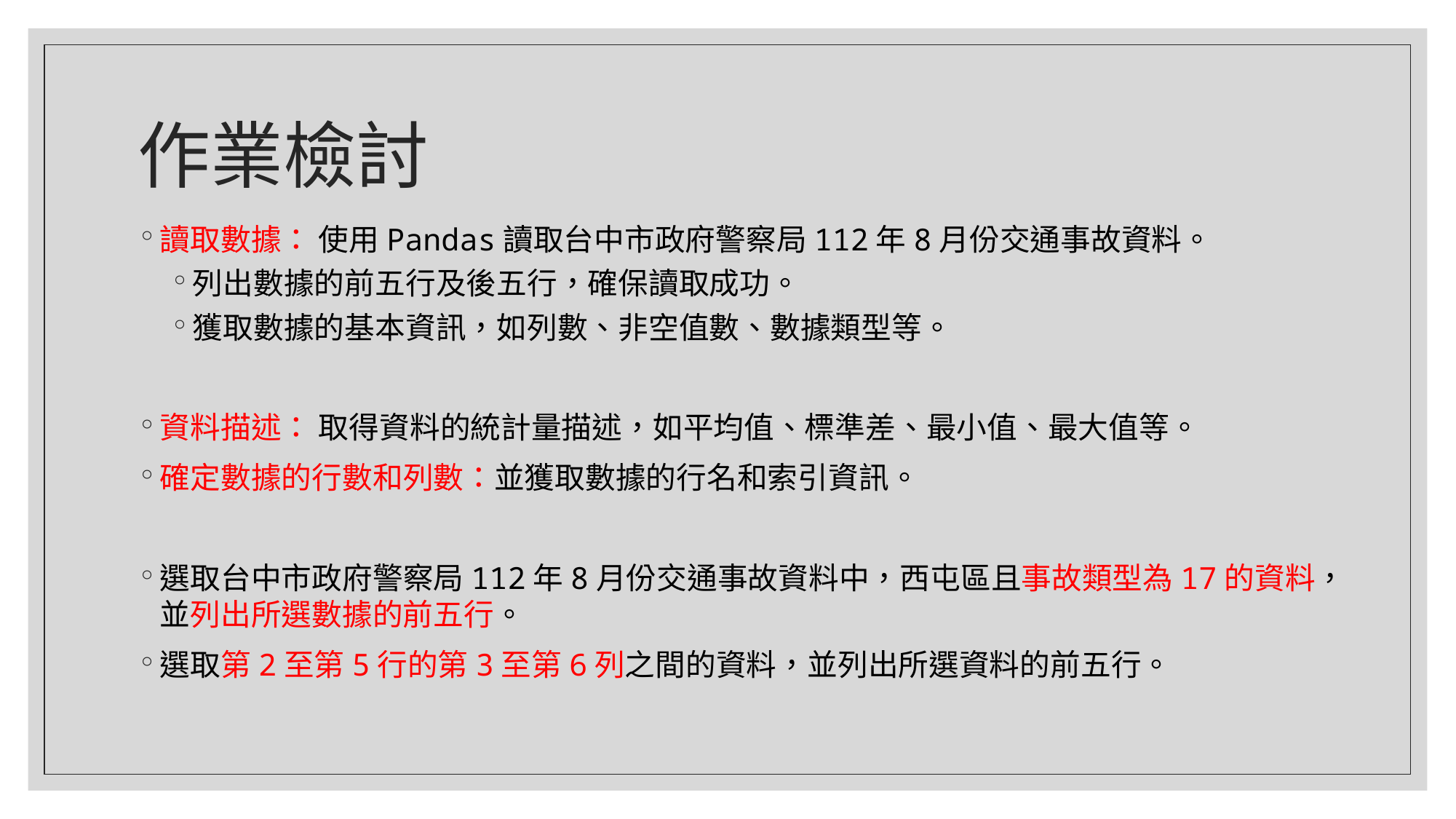

# 作業檢討
讀取數據： 使用Pandas讀取台中市政府警察局112年8月份交通事故資料。
列出數據的前五行及後五行，確保讀取成功。
獲取數據的基本資訊，如列數、非空值數、數據類型等。

資料描述： 取得資料的統計量描述，如平均值、標準差、最小值、最大值等。
確定數據的行數和列數：並獲取數據的行名和索引資訊。

選取台中市政府警察局112年8月份交通事故資料中，西屯區且事故類型為17的資料，並列出所選數據的前五行。
選取第2至第5行的第3至第6列之間的資料，並列出所選資料的前五行。